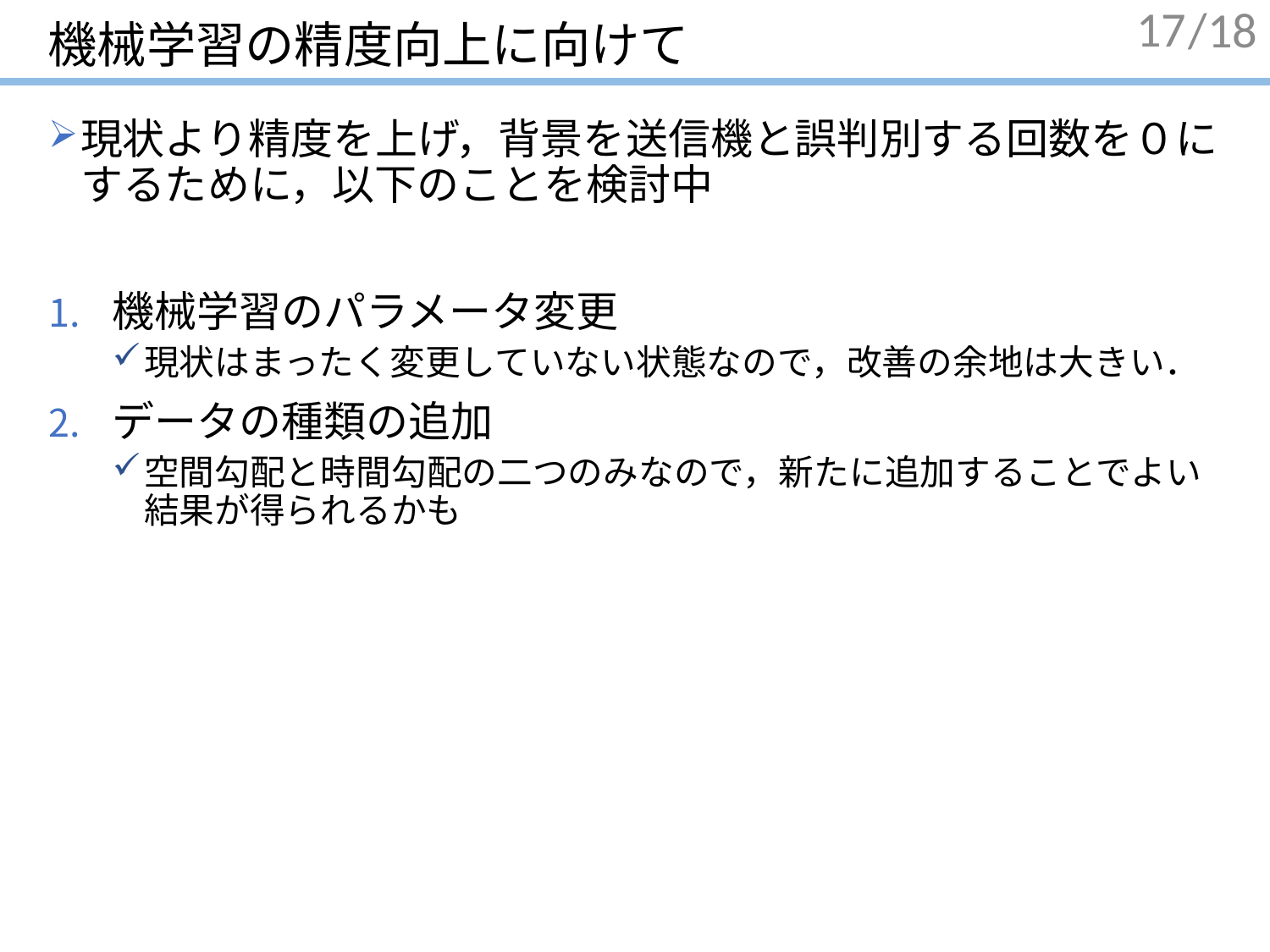

# 機械学習の精度向上に向けて
17
現状より精度を上げ，背景を送信機と誤判別する回数を０にするために，以下のことを検討中

機械学習のパラメータ変更
現状はまったく変更していない状態なので，改善の余地は大きい．
データの種類の追加
空間勾配と時間勾配の二つのみなので，新たに追加することでよい結果が得られるかも